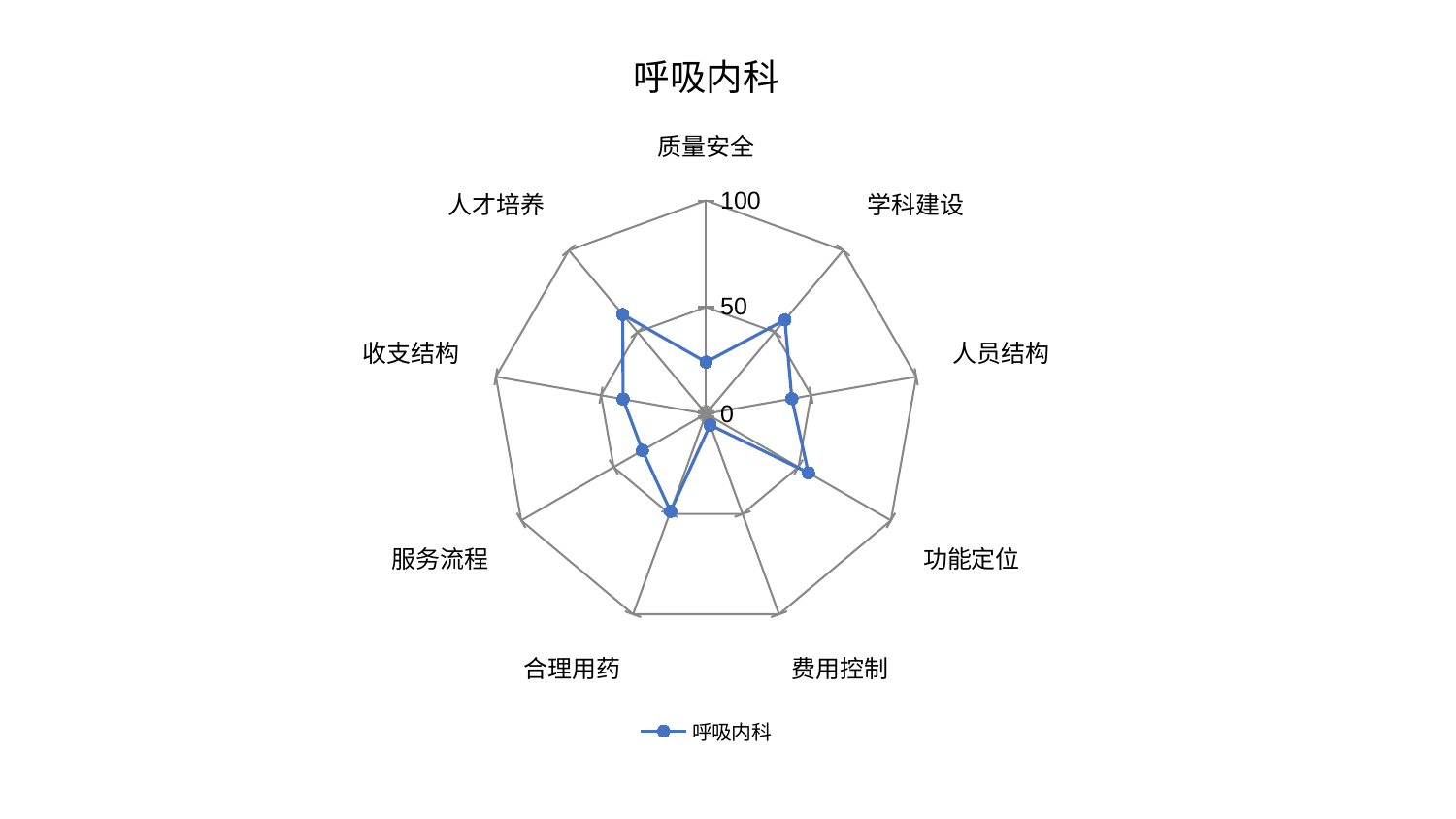

### Chart: 呼吸内科

| Category | 呼吸内科 |
|---|---|
| 质量安全 | 24.227014969227696 |
| 学科建设 | 57.43345714450981 |
| 人员结构 | 40.8263302248906 |
| 功能定位 | 55.3535738374167 |
| 费用控制 | 5.603877631653671 |
| 合理用药 | 48.65486043653769 |
| 服务流程 | 34.448537132456735 |
| 收支结构 | 39.484387373993144 |
| 人才培养 | 60.74275378817432 |
188